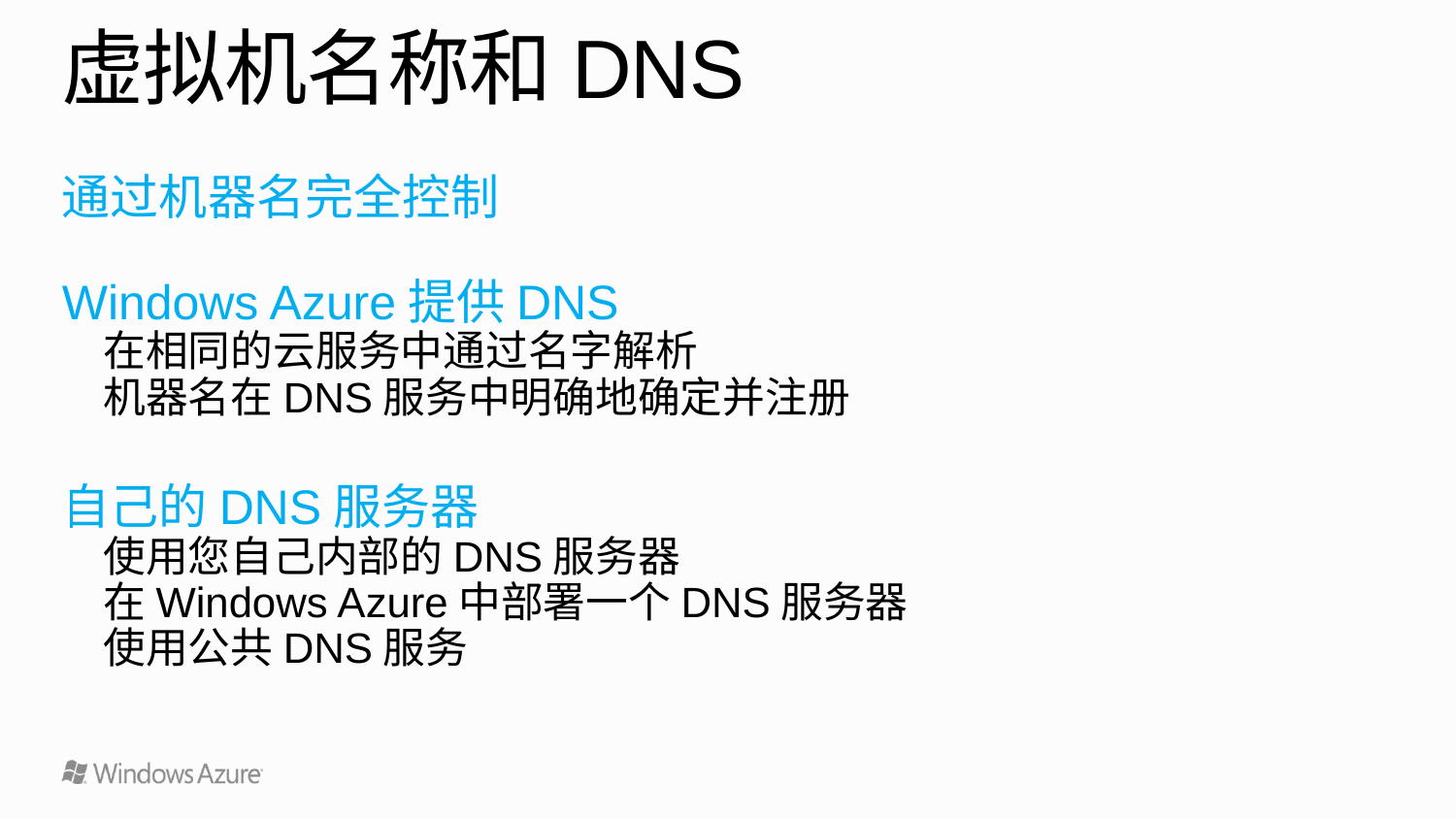

# 虚拟机名称和DNS
通过机器名完全控制

Windows Azure提供DNS
在相同的云服务中通过名字解析
机器名在DNS服务中明确地确定并注册

自己的DNS服务器
使用您自己内部的DNS服务器
在Windows Azure中部署一个DNS服务器
使用公共DNS服务